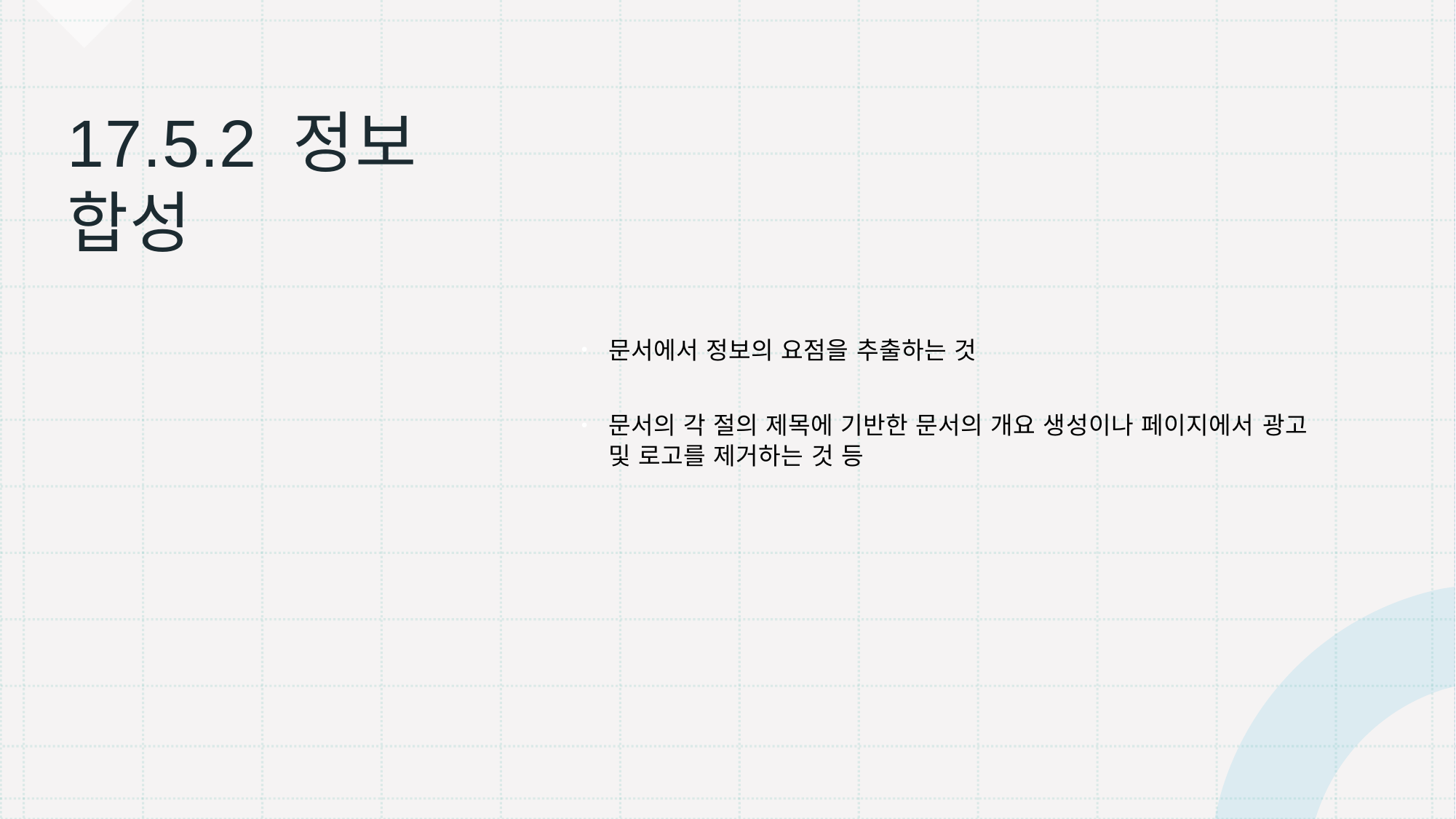

문서에서 정보의 요점을 추출하는 것

문서의 각 절의 제목에 기반한 문서의 개요 생성이나 페이지에서 광고 및 로고를 제거하는 것 등

# 17.5.2 정보 합성